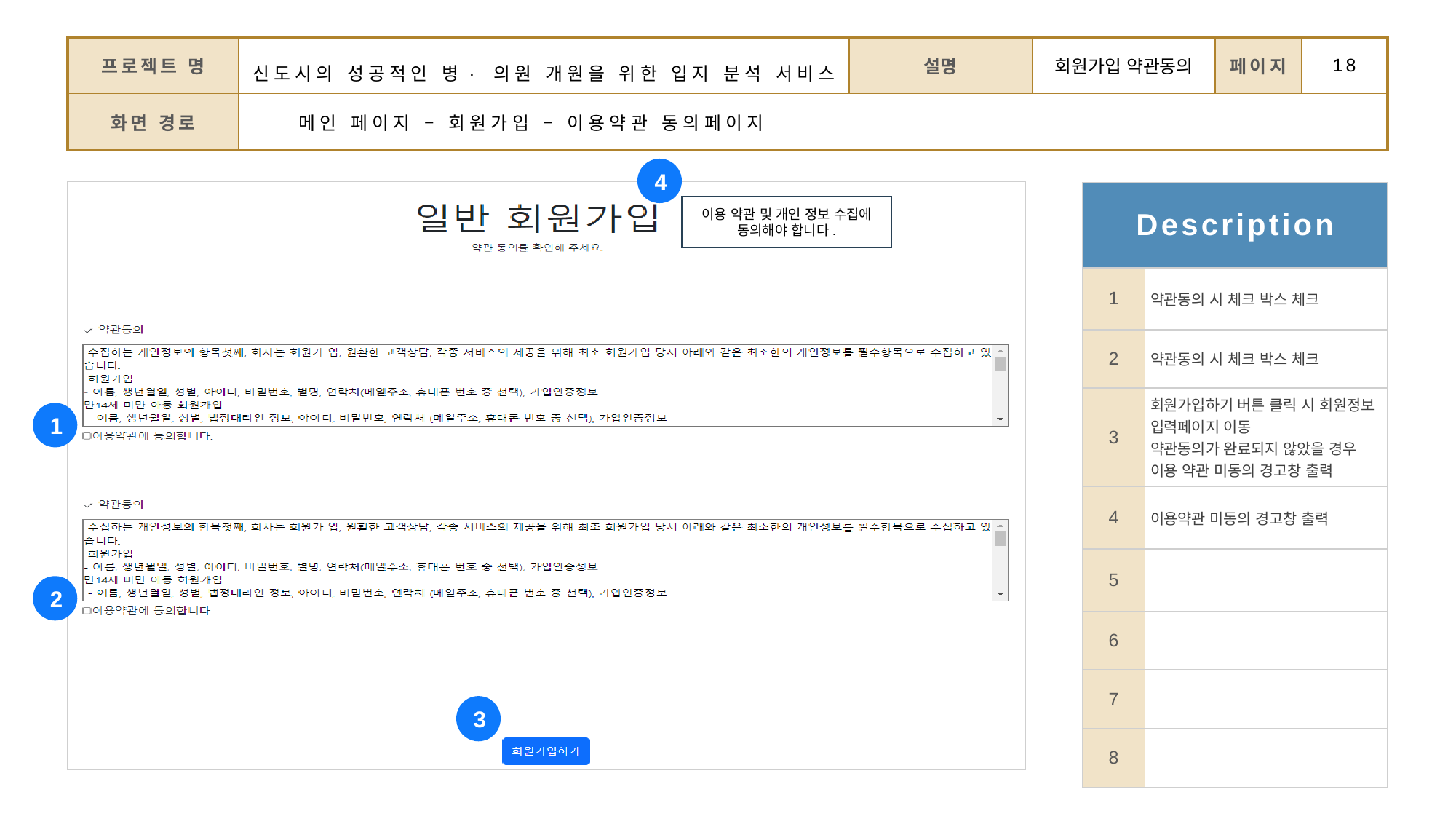

| 프로젝트 명 | 신도시의 성공적인 병·의원 개원을 위한 입지 분석 서비스 | 설명 | 회원가입 약관동의 | 페이지 | 18 |
| --- | --- | --- | --- | --- | --- |
| 화면 경로 | 메인 페이지 – 회원가입 – 이용약관 동의페이지 |  |  |  |  |
4

| Description |  |
| --- | --- |
| 1 | 약관동의 시 체크 박스 체크 |
| 2 | 약관동의 시 체크 박스 체크 |
| 3 | 회원가입하기 버튼 클릭 시 회원정보 입력페이지 이동 약관동의가 완료되지 않았을 경우 이용 약관 미동의 경고창 출력 |
| 4 | 이용약관 미동의 경고창 출력 |
| 5 |  |
| 6 |  |
| 7 |  |
| 8 |  |
이용 약관 및 개인 정보 수집에
동의해야 합니다.
1
2
3